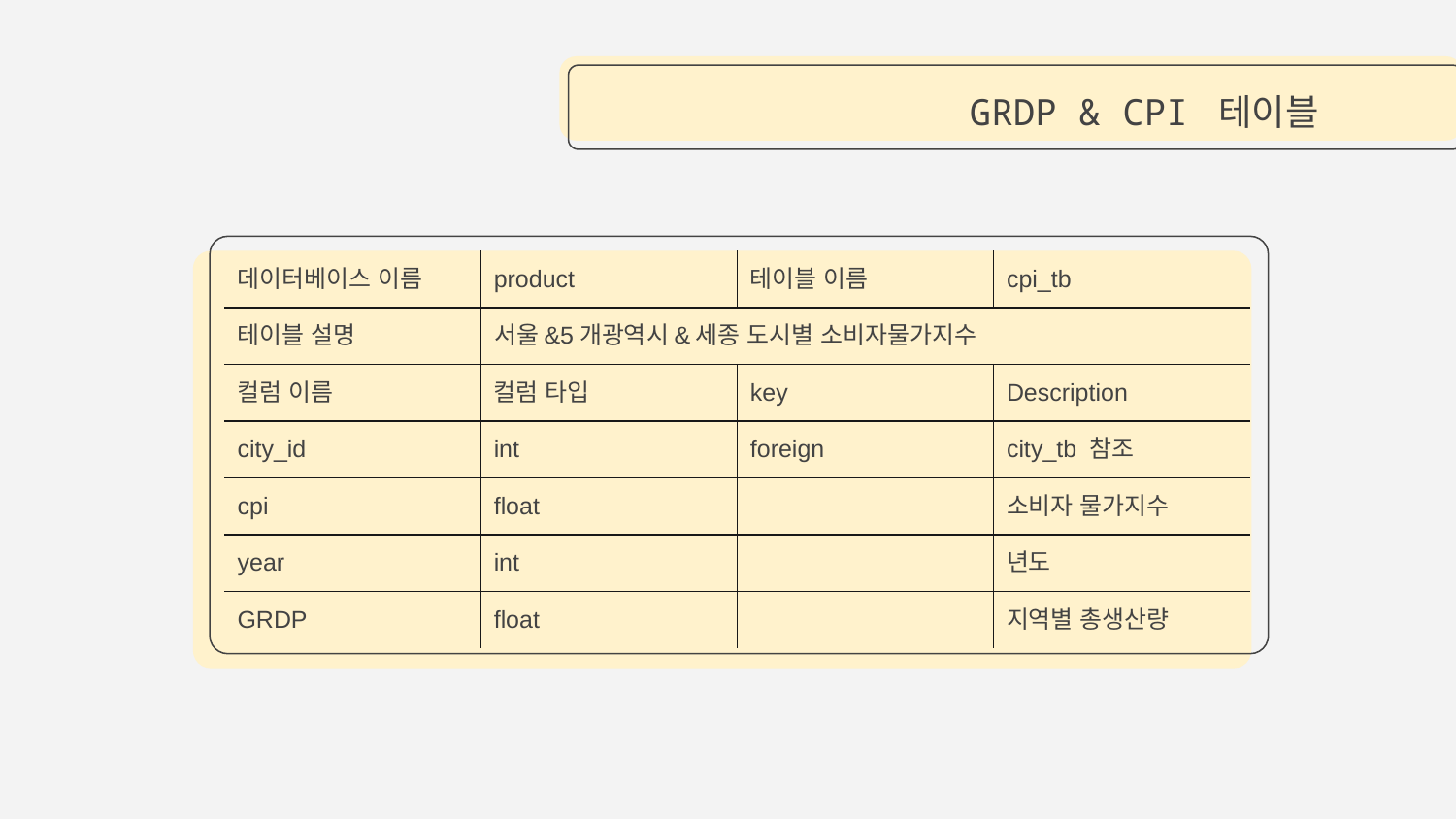

# GRDP & CPI 테이블

| 데이터베이스 이름 | product | 테이블 이름 | cpi\_tb |
| --- | --- | --- | --- |
| 테이블 설명 | 서울&5개광역시&세종 도시별 소비자물가지수 |  |  |
| 컬럼 이름 | 컬럼 타입 | key | Description |
| city\_id | int | foreign | city\_tb 참조 |
| cpi | float |  | 소비자 물가지수 |
| year | int |  | 년도 |
| GRDP | float |  | 지역별 총생산량 |